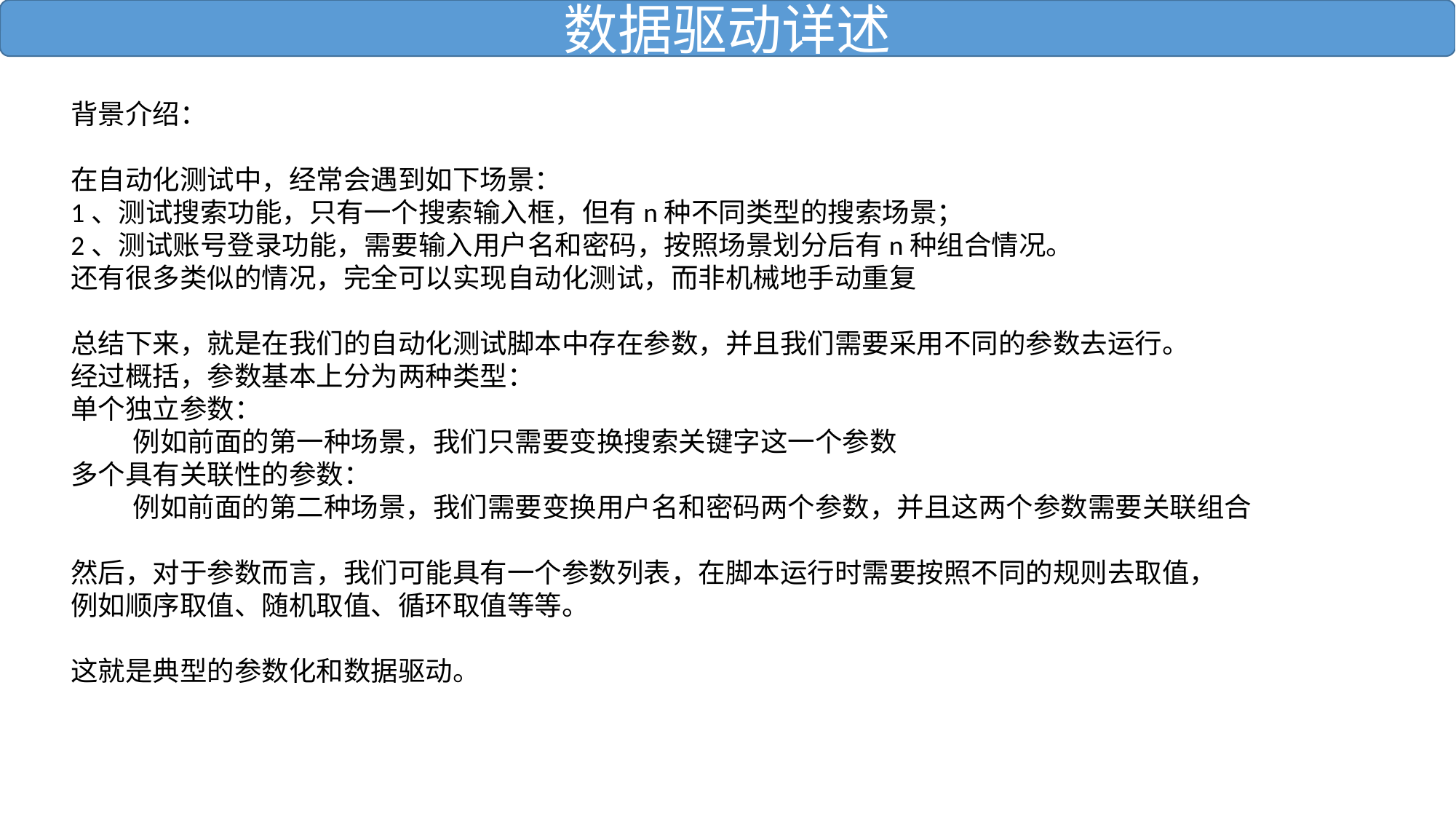

数据驱动详述
背景介绍：

在自动化测试中，经常会遇到如下场景：
1、测试搜索功能，只有一个搜索输入框，但有n种不同类型的搜索场景；
2、测试账号登录功能，需要输入用户名和密码，按照场景划分后有n种组合情况。
还有很多类似的情况，完全可以实现自动化测试，而非机械地手动重复

总结下来，就是在我们的自动化测试脚本中存在参数，并且我们需要采用不同的参数去运行。
经过概括，参数基本上分为两种类型：
单个独立参数：
         例如前面的第一种场景，我们只需要变换搜索关键字这一个参数
多个具有关联性的参数：
         例如前面的第二种场景，我们需要变换用户名和密码两个参数，并且这两个参数需要关联组合

然后，对于参数而言，我们可能具有一个参数列表，在脚本运行时需要按照不同的规则去取值，
例如顺序取值、随机取值、循环取值等等。

这就是典型的参数化和数据驱动。